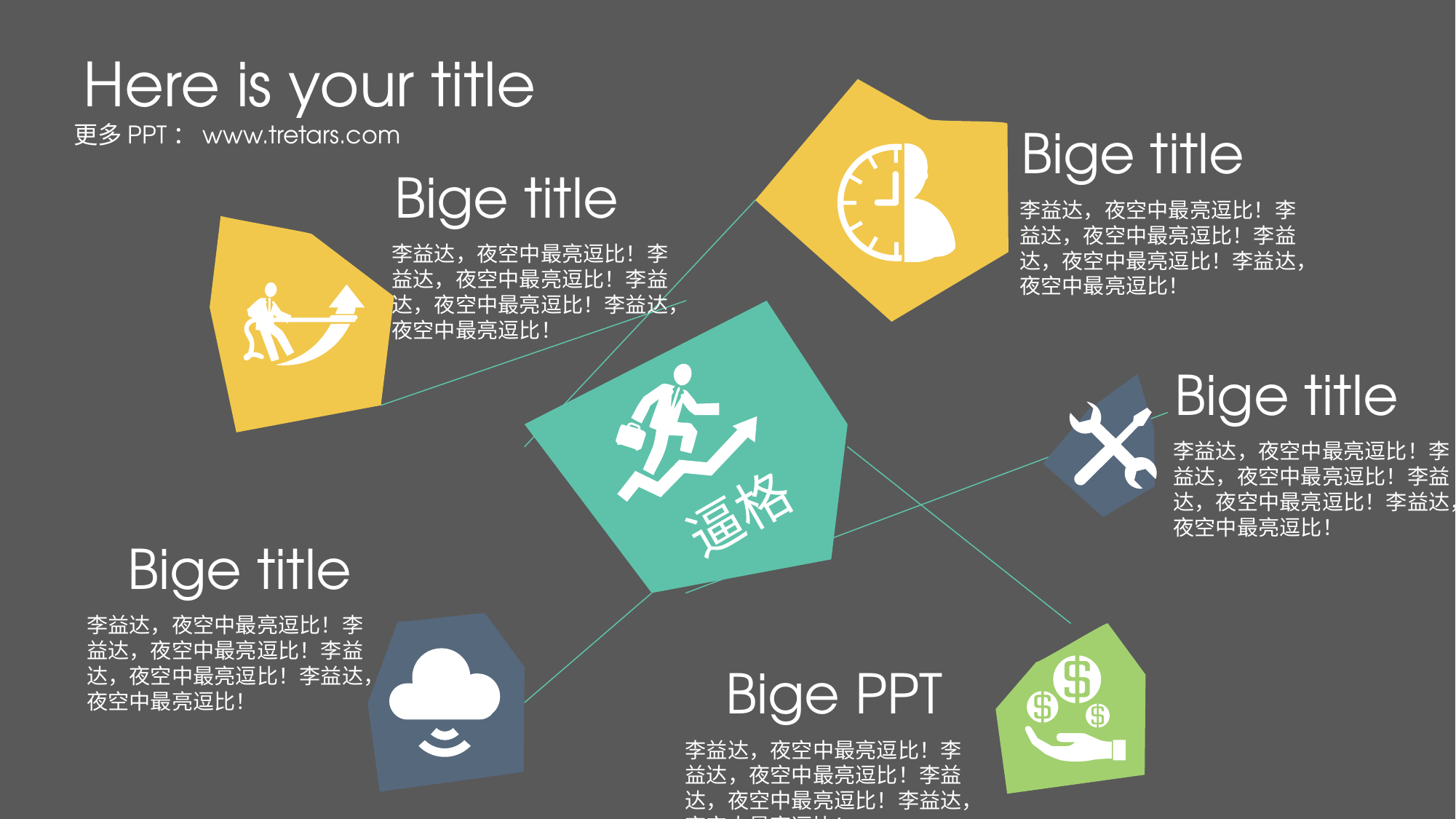

Here is your title

Bige title
更多PPT：www.tretars.com
Bige title
李益达，夜空中最亮逗比！李益达，夜空中最亮逗比！李益达，夜空中最亮逗比！李益达，夜空中最亮逗比！

李益达，夜空中最亮逗比！李益达，夜空中最亮逗比！李益达，夜空中最亮逗比！李益达，夜空中最亮逗比！

Bige title

李益达，夜空中最亮逗比！李益达，夜空中最亮逗比！李益达，夜空中最亮逗比！李益达，夜空中最亮逗比！
逼格
Bige title
李益达，夜空中最亮逗比！李益达，夜空中最亮逗比！李益达，夜空中最亮逗比！李益达，夜空中最亮逗比！

Bige PPT
李益达，夜空中最亮逗比！李益达，夜空中最亮逗比！李益达，夜空中最亮逗比！李益达，夜空中最亮逗比！